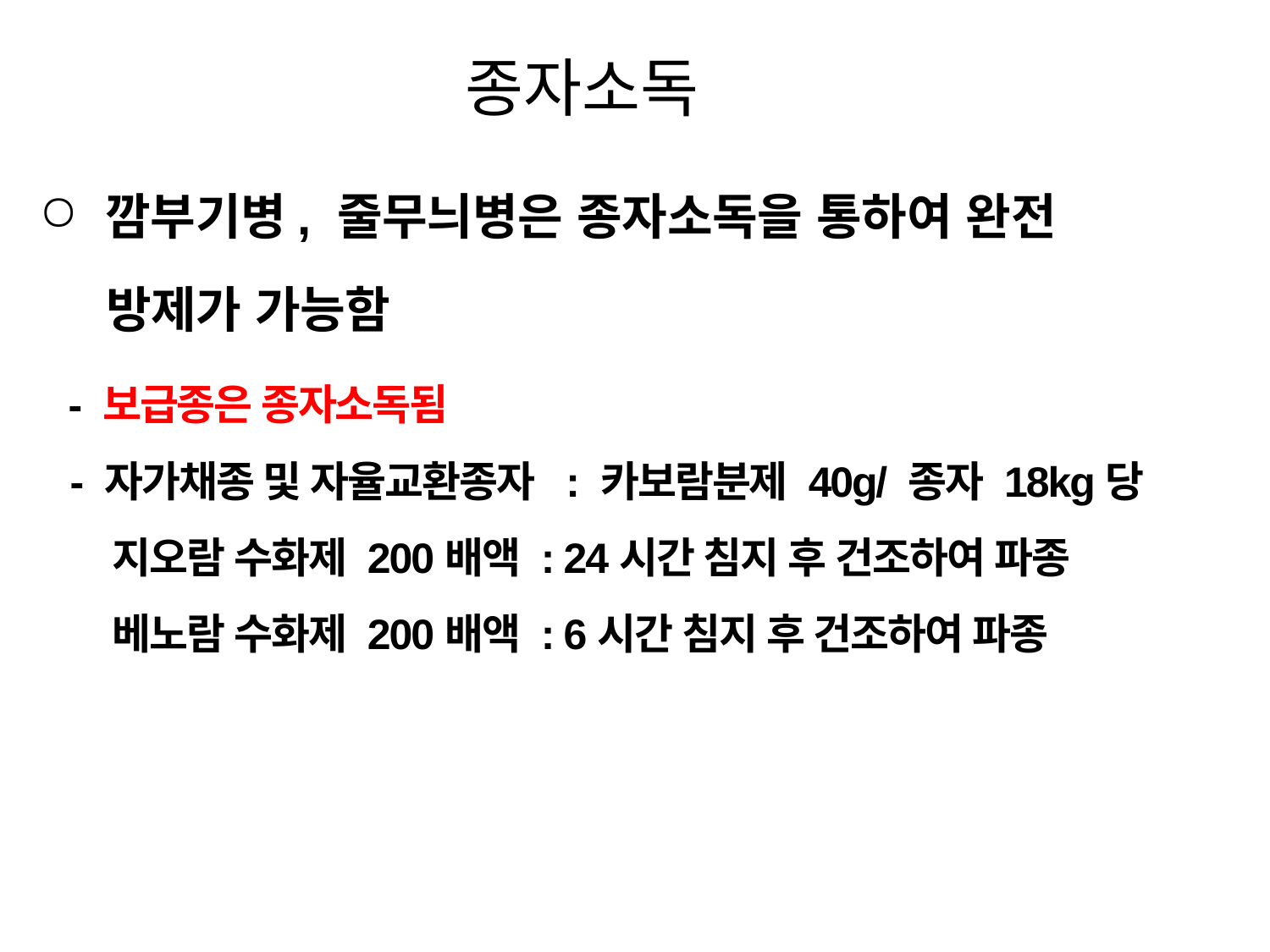

# 종자소독
깜부기병, 줄무늬병은 종자소독을 통하여 완전
    방제가 가능함
  - 보급종은 종자소독됨
- 자가채종 및 자율교환종자  : 카보람분제 40g/ 종자 18kg당
   지오람 수화제 200배액 : 24시간 침지 후 건조하여 파종
   베노람 수화제 200배액 : 6시간 침지 후 건조하여 파종